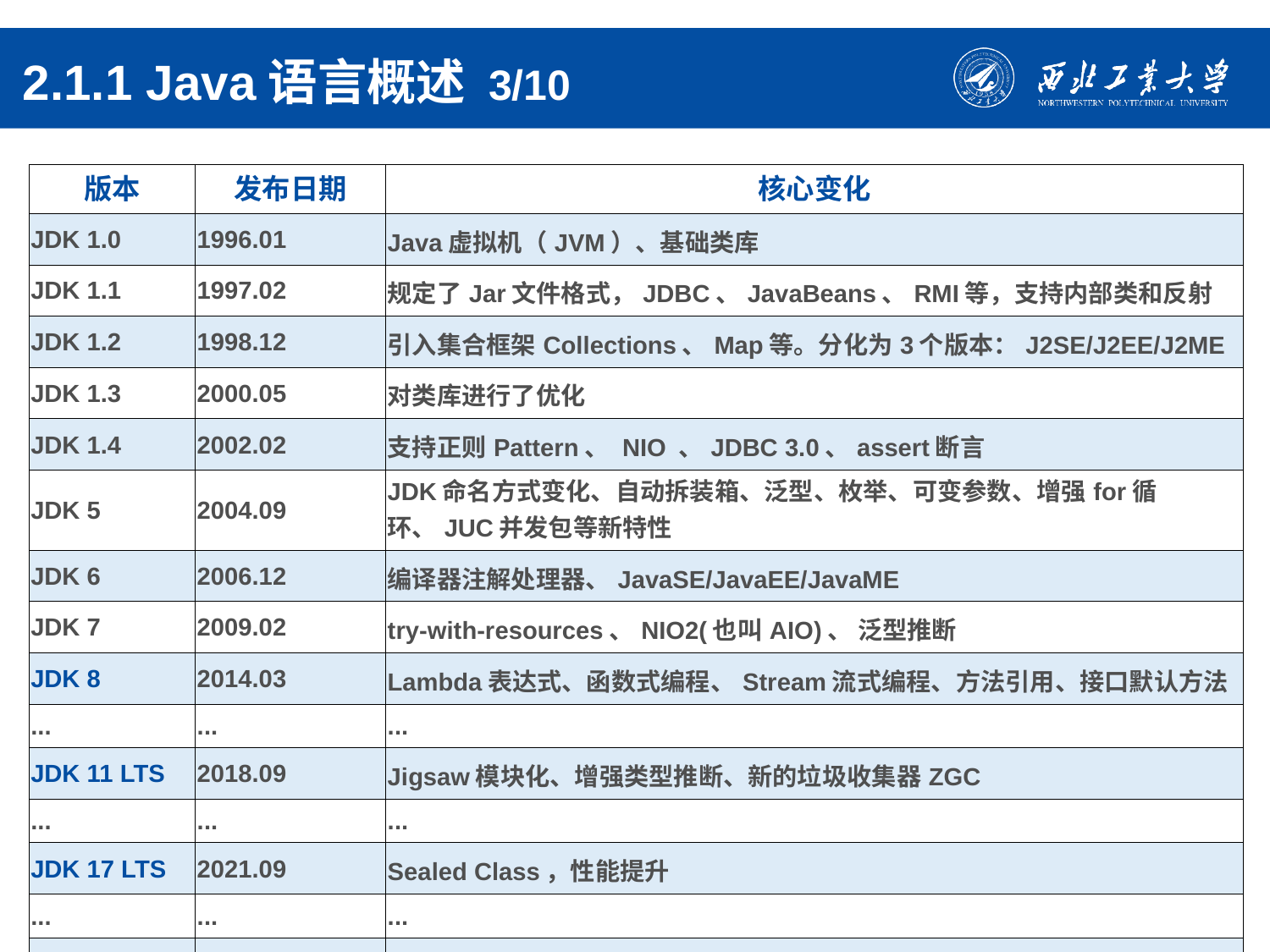

# 2.1.1 Java语言概述 3/10
| 版本 | 发布日期 | 核心变化 |
| --- | --- | --- |
| JDK 1.0 | 1996.01 | Java虚拟机（JVM）、基础类库 |
| JDK 1.1 | 1997.02 | 规定了Jar文件格式，JDBC、JavaBeans、RMI等，支持内部类和反射 |
| JDK 1.2 | 1998.12 | 引入集合框架Collections、Map等。分化为3个版本：J2SE/J2EE/J2ME |
| JDK 1.3 | 2000.05 | 对类库进行了优化 |
| JDK 1.4 | 2002.02 | 支持正则Pattern、 NIO 、JDBC 3.0、assert断言 |
| JDK 5 | 2004.09 | JDK命名方式变化、自动拆装箱、泛型、枚举、可变参数、增强for循环、JUC并发包等新特性 |
| JDK 6 | 2006.12 | 编译器注解处理器、JavaSE/JavaEE/JavaME |
| JDK 7 | 2009.02 | try-with-resources、NIO2(也叫AIO)、 泛型推断 |
| JDK 8 | 2014.03 | Lambda表达式、函数式编程、Stream流式编程、方法引用、接口默认方法 |
| ... | ... | ... |
| JDK 11 LTS | 2018.09 | Jigsaw模块化、增强类型推断、新的垃圾收集器ZGC |
| ... | ... | ... |
| JDK 17 LTS | 2021.09 | Sealed Class，性能提升 |
| ... | ... | ... |
| JDK 21 LTS | 2023.09 | 虚拟线程、矢量应用编程接口 |
JDK（Java Develop Kit）发展历程

2024/10/16
西北工业大学软件学院
6